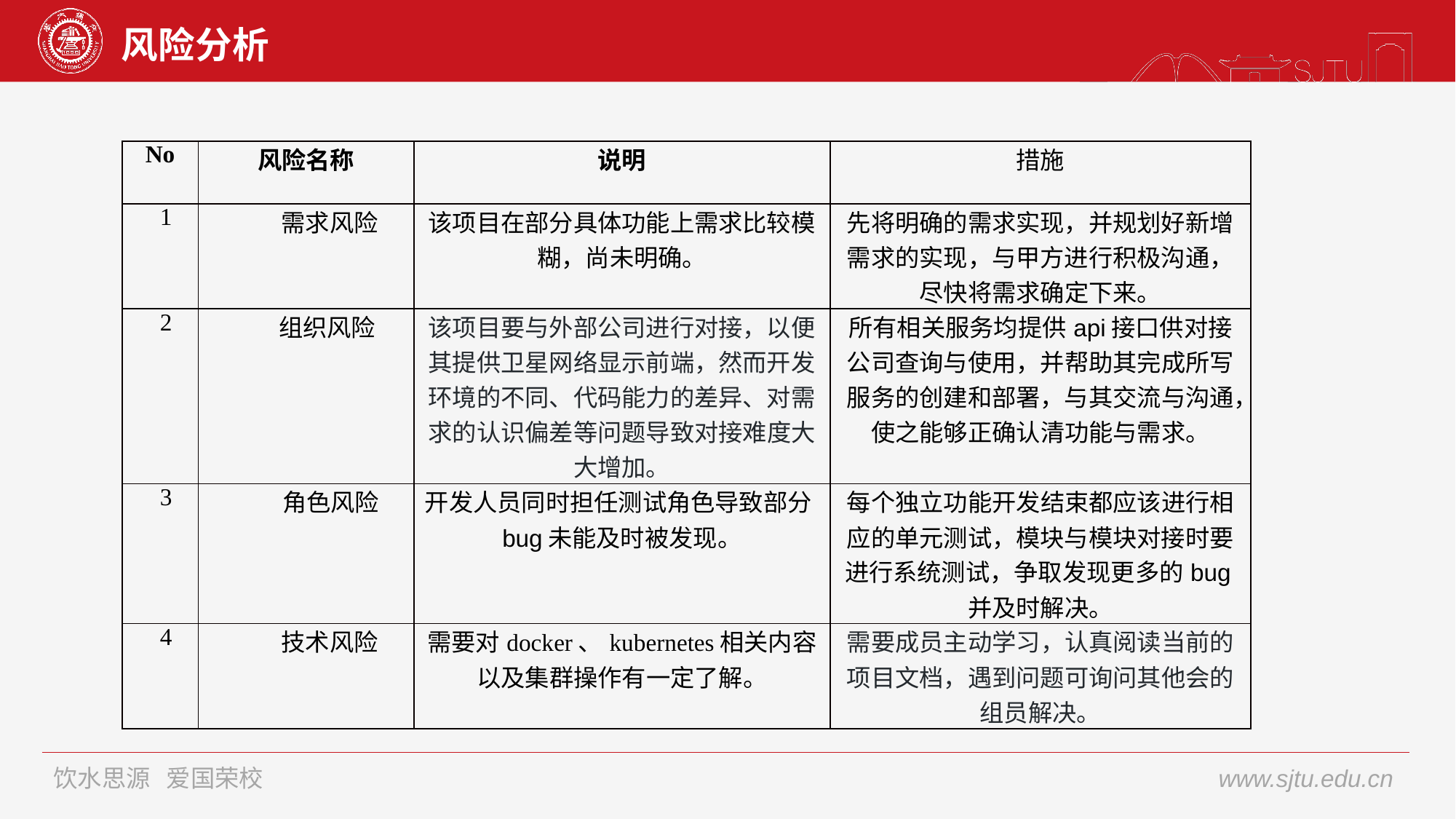

# 风险分析
| No | 风险名称 | 说明 | 措施 |
| --- | --- | --- | --- |
| 1 | 需求风险 | 该项目在部分具体功能上需求比较模糊，尚未明确。 | 先将明确的需求实现，并规划好新增需求的实现，与甲方进行积极沟通，尽快将需求确定下来。 |
| 2 | 组织风险 | 该项目要与外部公司进行对接，以便其提供卫星网络显示前端，然而开发环境的不同、代码能力的差异、对需求的认识偏差等问题导致对接难度大大增加。 | 所有相关服务均提供api接口供对接公司查询与使用，并帮助其完成所写服务的创建和部署，与其交流与沟通，使之能够正确认清功能与需求。 |
| 3 | 角色风险 | 开发人员同时担任测试角色导致部分bug未能及时被发现。 | 每个独立功能开发结束都应该进行相应的单元测试，模块与模块对接时要进行系统测试，争取发现更多的bug并及时解决。 |
| 4 | 技术风险 | 需要对docker、kubernetes相关内容以及集群操作有一定了解。 | 需要成员主动学习，认真阅读当前的项目文档，遇到问题可询问其他会的组员解决。 |